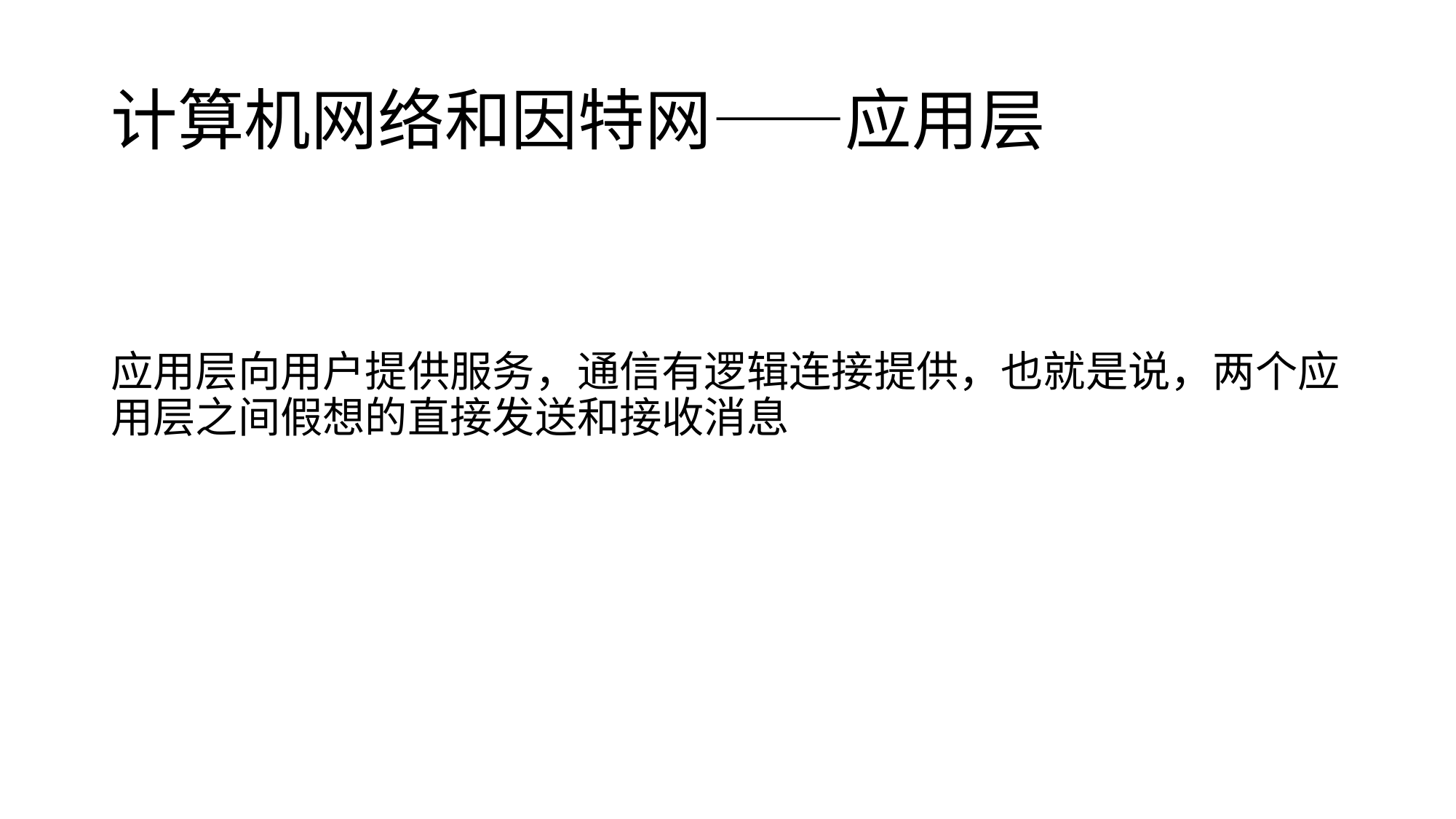

# 计算机网络和因特网——应用层

应用层向用户提供服务，通信有逻辑连接提供，也就是说，两个应用层之间假想的直接发送和接收消息